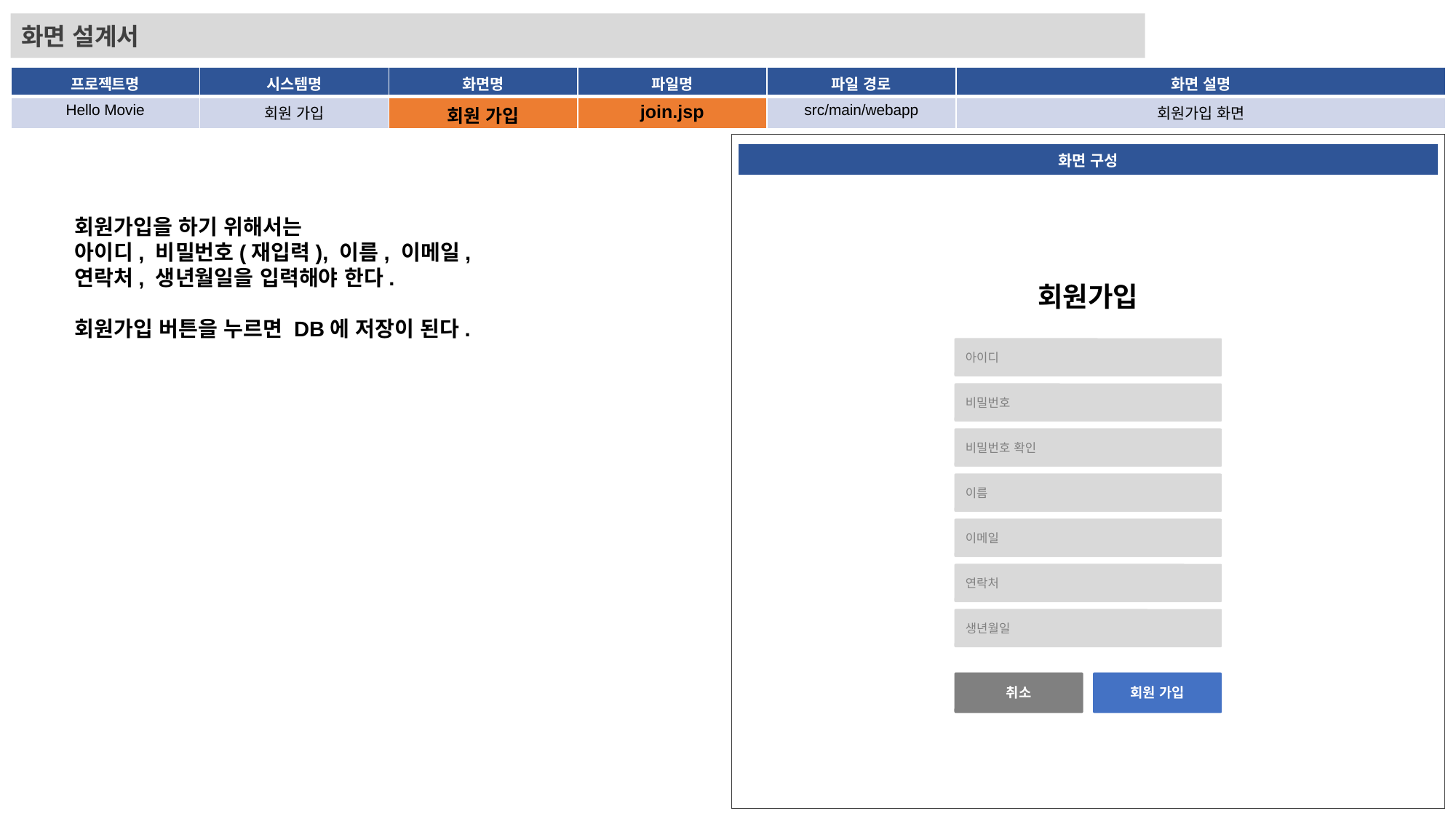

화면 설계서
| 프로젝트명 | 시스템명 | 화면명 | 파일명 | 파일 경로 | 화면 설명 |
| --- | --- | --- | --- | --- | --- |
| Hello Movie | 회원 가입 | 회원 가입 | join.jsp | src/main/webapp | 회원가입 화면 |

| 화면 구성 |
| --- |
회원가입을 하기 위해서는
아이디, 비밀번호(재입력), 이름, 이메일,
연락처, 생년월일을 입력해야 한다.

회원가입 버튼을 누르면 DB에 저장이 된다.
회원가입
아이디
비밀번호
비밀번호 확인
이름
이메일
연락처
생년월일
취소
회원 가입